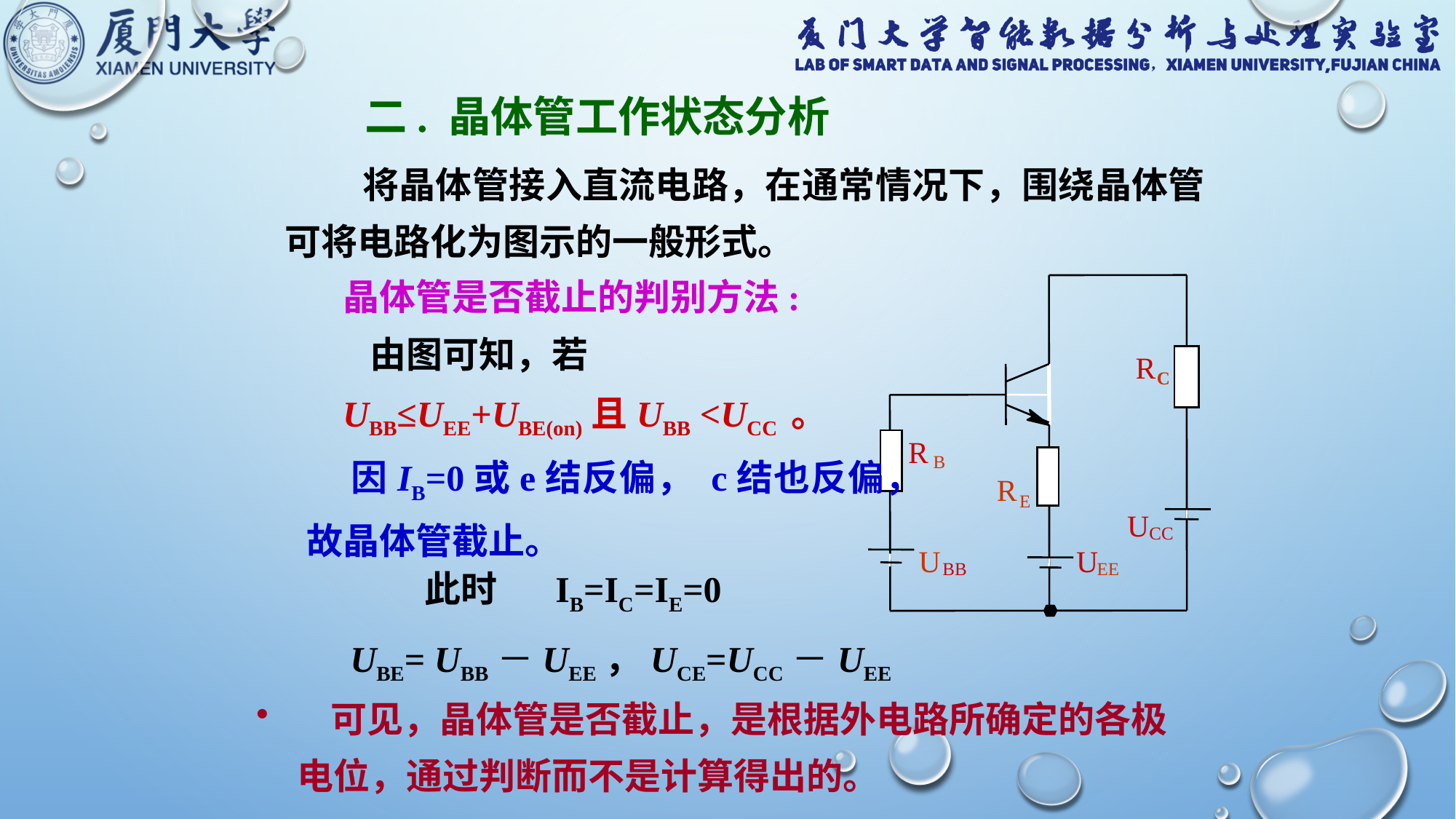

二. 晶体管工作状态分析
             将晶体管接入直流电路，在通常情况下，围绕晶体管可将电路化为图示的一般形式。
　　晶体管是否截止的判别方法:

R

C

R

B
R
E
U

CC
U
U

BB

EE

　　由图可知，若
    UBB≤UEE+UBE(on)且UBB <UCC 。
    因IB=0或e结反偏， c结也反偏，
故晶体管截止。
　        此时      IB=IC=IE=0
  UBE= UBB－UEE，UCE=UCC－UEE
   可见，晶体管是否截止，是根据外电路所确定的各极电位，通过判断而不是计算得出的。
257